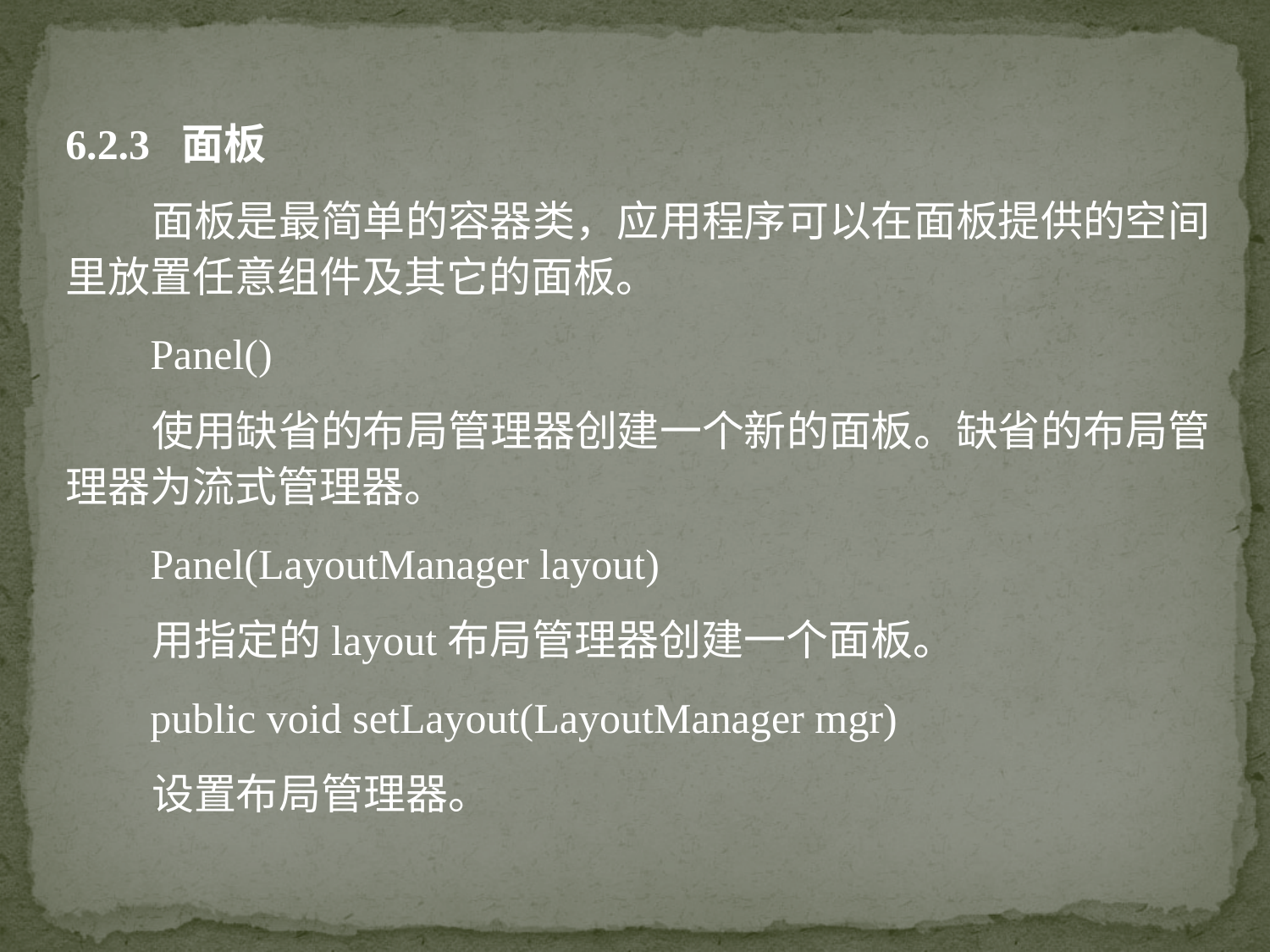

6.2.3  面板
        面板是最简单的容器类，应用程序可以在面板提供的空间里放置任意组件及其它的面板。
        Panel()
        使用缺省的布局管理器创建一个新的面板。缺省的布局管理器为流式管理器。
        Panel(LayoutManager layout)
        用指定的layout布局管理器创建一个面板。
        public void setLayout(LayoutManager mgr)
        设置布局管理器。